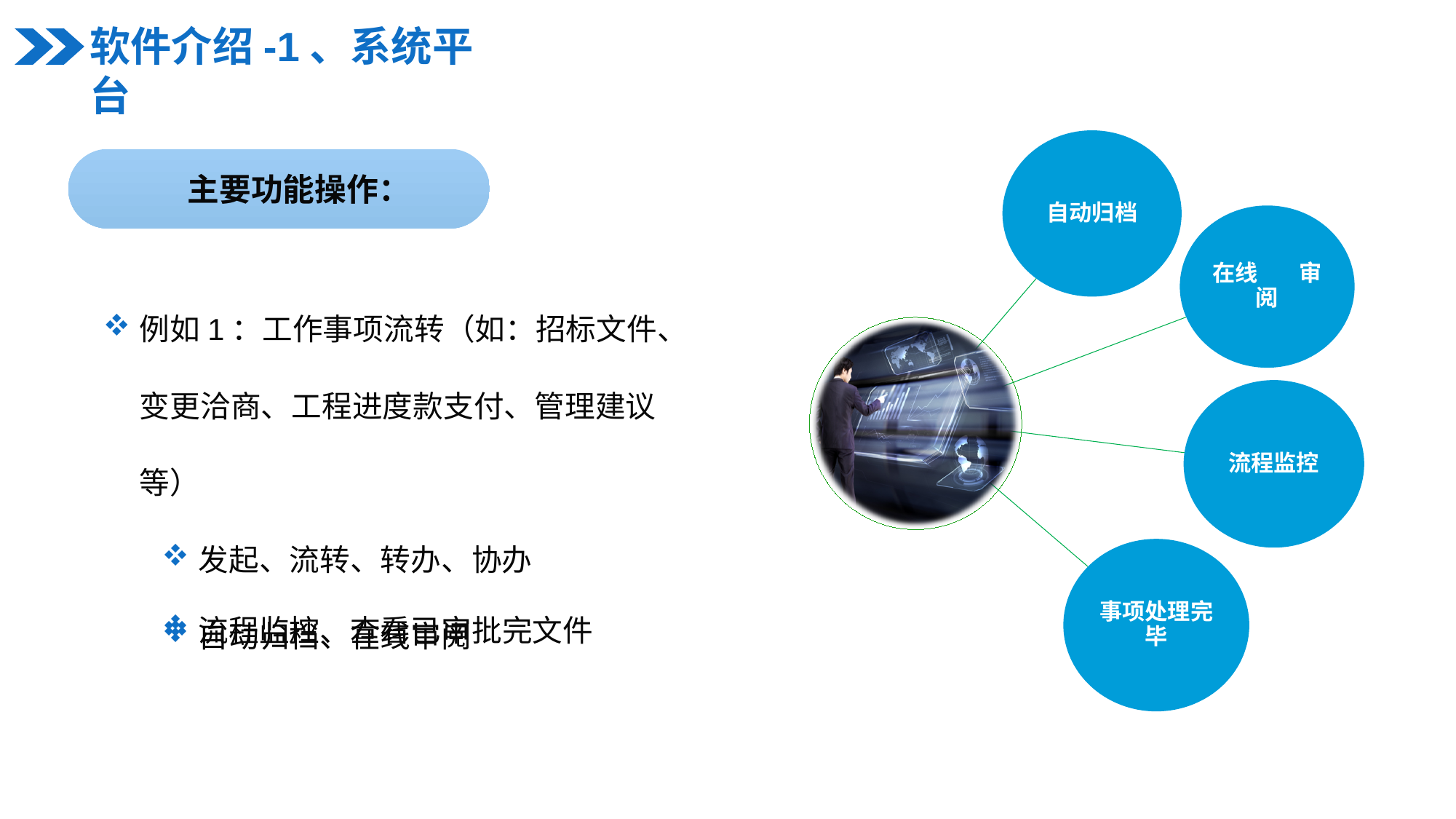

软件介绍-1、系统平台

自动归档
在线        审阅
流程监控
事项处理完毕
主要功能操作：
例如1：工作事项流转（如：招标文件、变更洽商、工程进度款支付、管理建议等）
发起、流转、转办、协办
自动归档、在线审阅

流程监控、查看已审批完文件